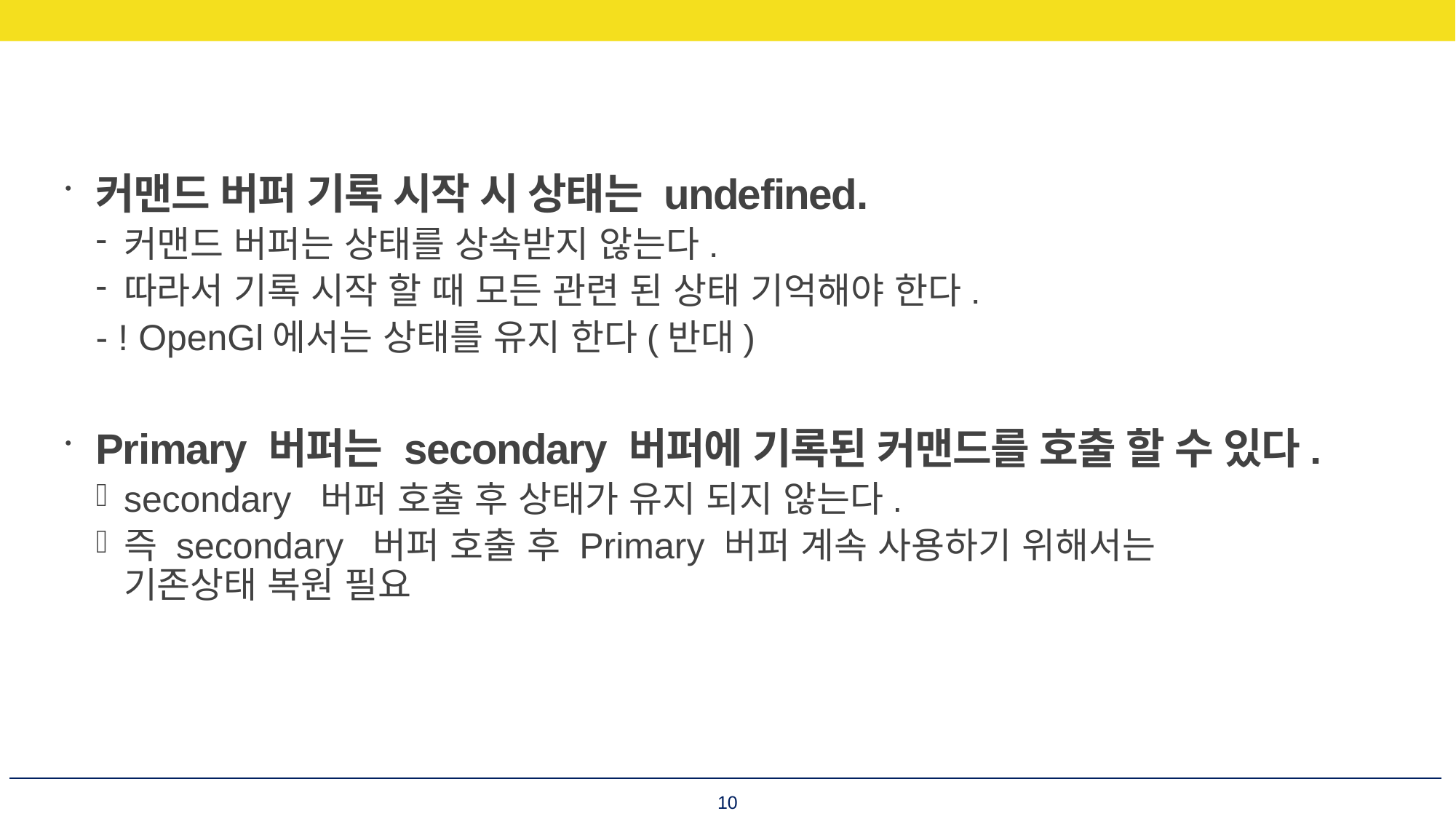

커맨드 버퍼 기록 시작 시 상태는 undefined.
커맨드 버퍼는 상태를 상속받지 않는다.
따라서 기록 시작 할 때 모든 관련 된 상태 기억해야 한다.
- ! OpenGl에서는 상태를 유지 한다(반대)

Primary 버퍼는 secondary 버퍼에 기록된 커맨드를 호출 할 수 있다.
secondary  버퍼 호출 후 상태가 유지 되지 않는다.
즉 secondary  버퍼 호출 후 Primary 버퍼 계속 사용하기 위해서는
기존상태 복원 필요
10